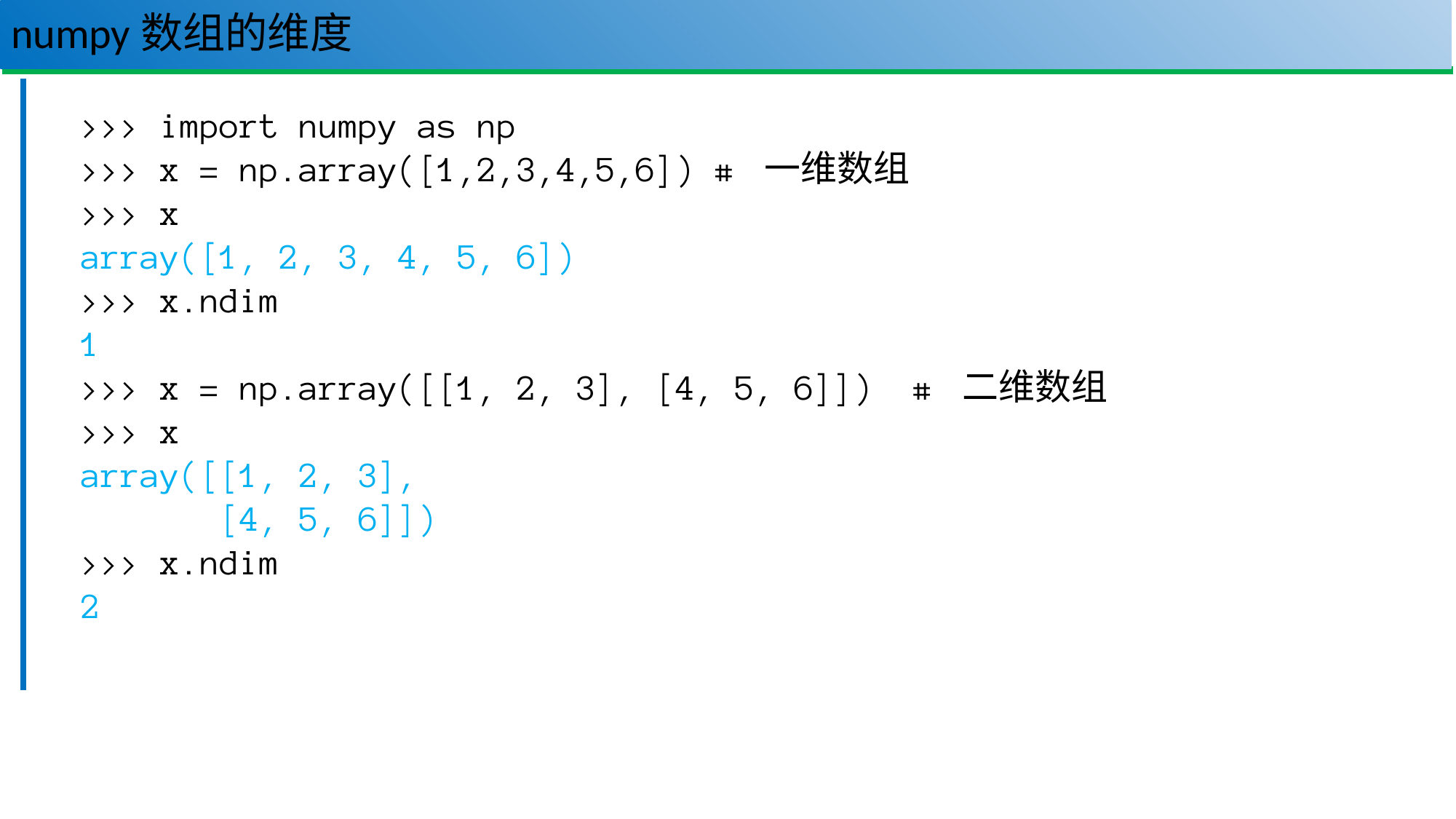

# numpy数组的维度
27
>>> import numpy as np
>>> x = np.array([1,2,3,4,5,6]) # 一维数组
>>> x
array([1, 2, 3, 4, 5, 6])
>>> x.ndim
1
>>> x = np.array([[1, 2, 3], [4, 5, 6]])  # 二维数组
>>> x
array([[1, 2, 3],
       [4, 5, 6]])
>>> x.ndim
2